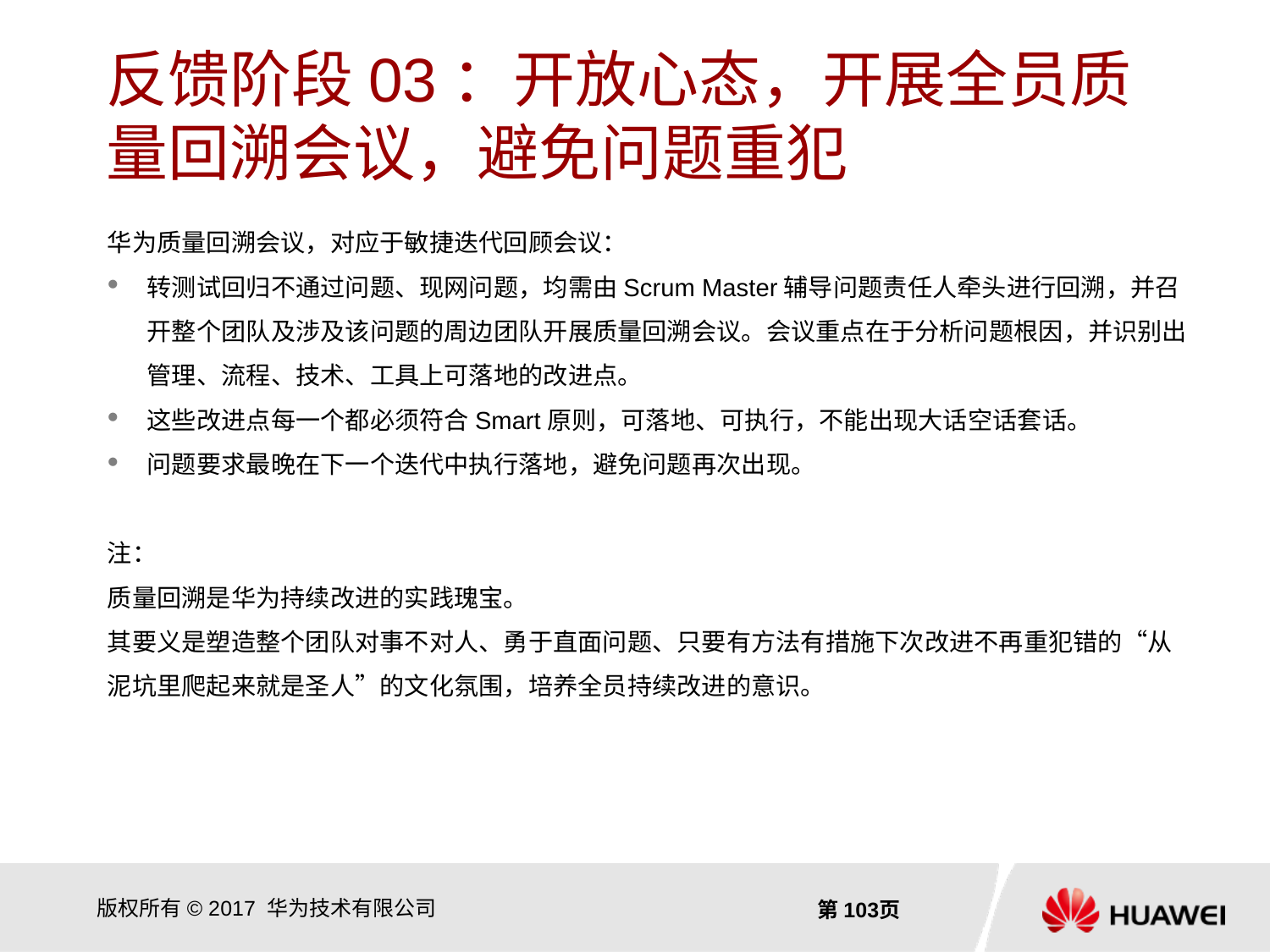

# 反馈阶段03：开放心态，开展全员质量回溯会议，避免问题重犯

华为质量回溯会议，对应于敏捷迭代回顾会议：
转测试回归不通过问题、现网问题，均需由Scrum Master辅导问题责任人牵头进行回溯，并召开整个团队及涉及该问题的周边团队开展质量回溯会议。会议重点在于分析问题根因，并识别出管理、流程、技术、工具上可落地的改进点。
这些改进点每一个都必须符合Smart原则，可落地、可执行，不能出现大话空话套话。
问题要求最晚在下一个迭代中执行落地，避免问题再次出现。

注：
质量回溯是华为持续改进的实践瑰宝。
其要义是塑造整个团队对事不对人、勇于直面问题、只要有方法有措施下次改进不再重犯错的“从泥坑里爬起来就是圣人”的文化氛围，培养全员持续改进的意识。